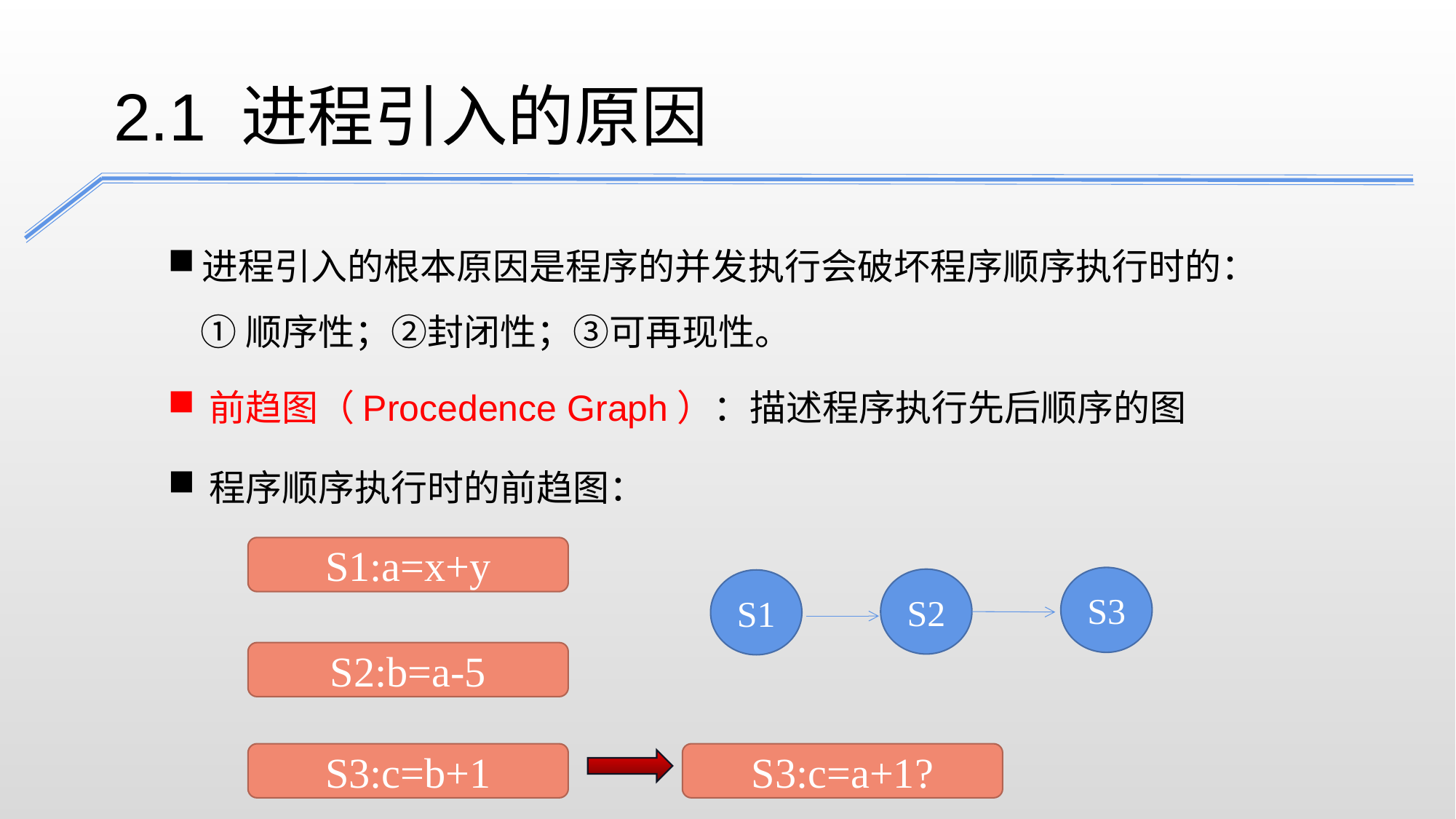

2.1 进程引入的原因
进程引入的根本原因是程序的并发执行会破坏程序顺序执行时的：
    ①顺序性；②封闭性；③可再现性。
前趋图（Procedence Graph）：描述程序执行先后顺序的图
程序顺序执行时的前趋图：
S1:a=x+y
S3
S2
S1
S2:b=a-5
S3:c=b+1
S3:c=a+1?